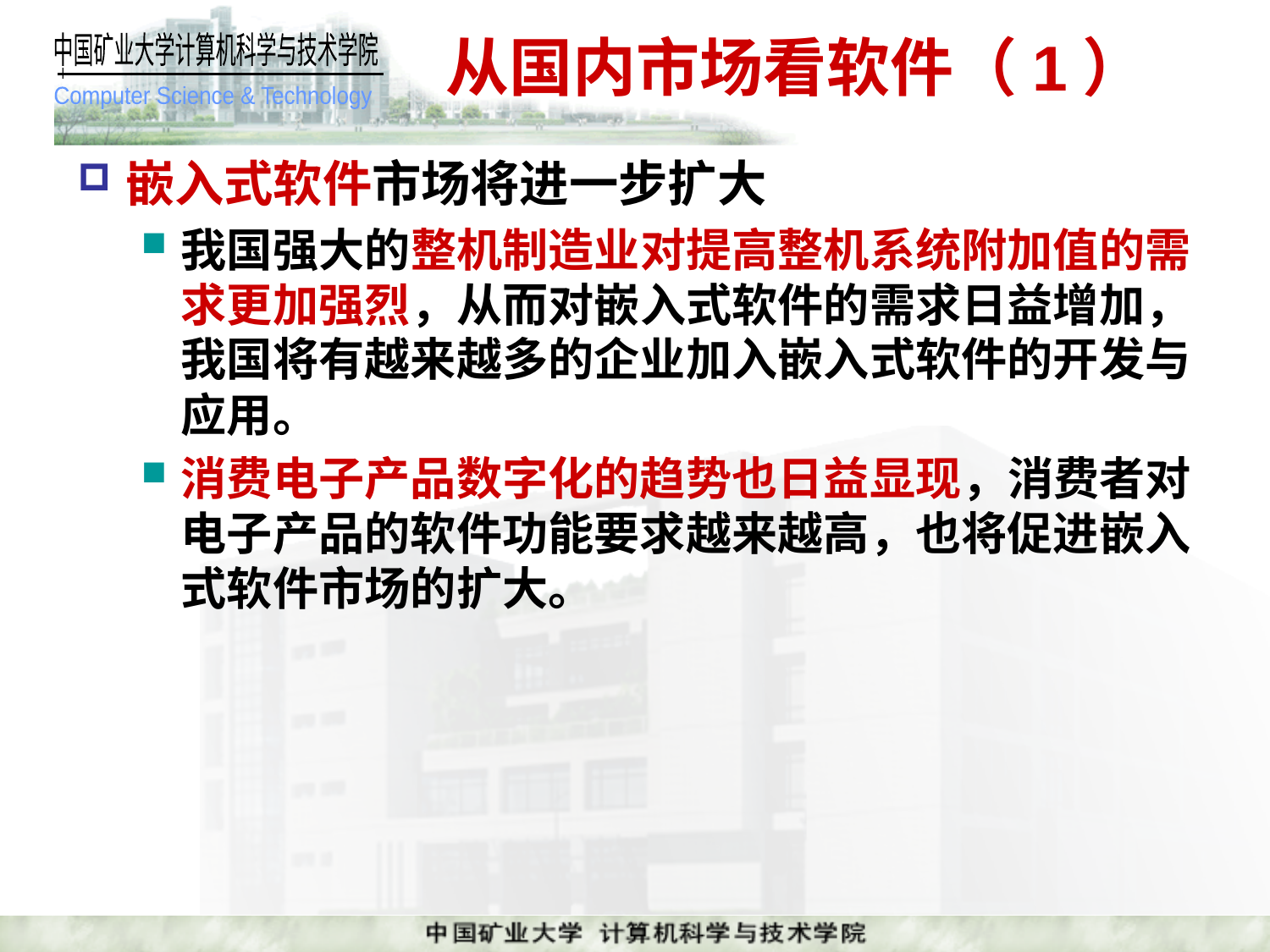

# 从国内市场看软件（1）
嵌入式软件市场将进一步扩大
我国强大的整机制造业对提高整机系统附加值的需求更加强烈，从而对嵌入式软件的需求日益增加，我国将有越来越多的企业加入嵌入式软件的开发与应用。
消费电子产品数字化的趋势也日益显现，消费者对电子产品的软件功能要求越来越高，也将促进嵌入式软件市场的扩大。
10